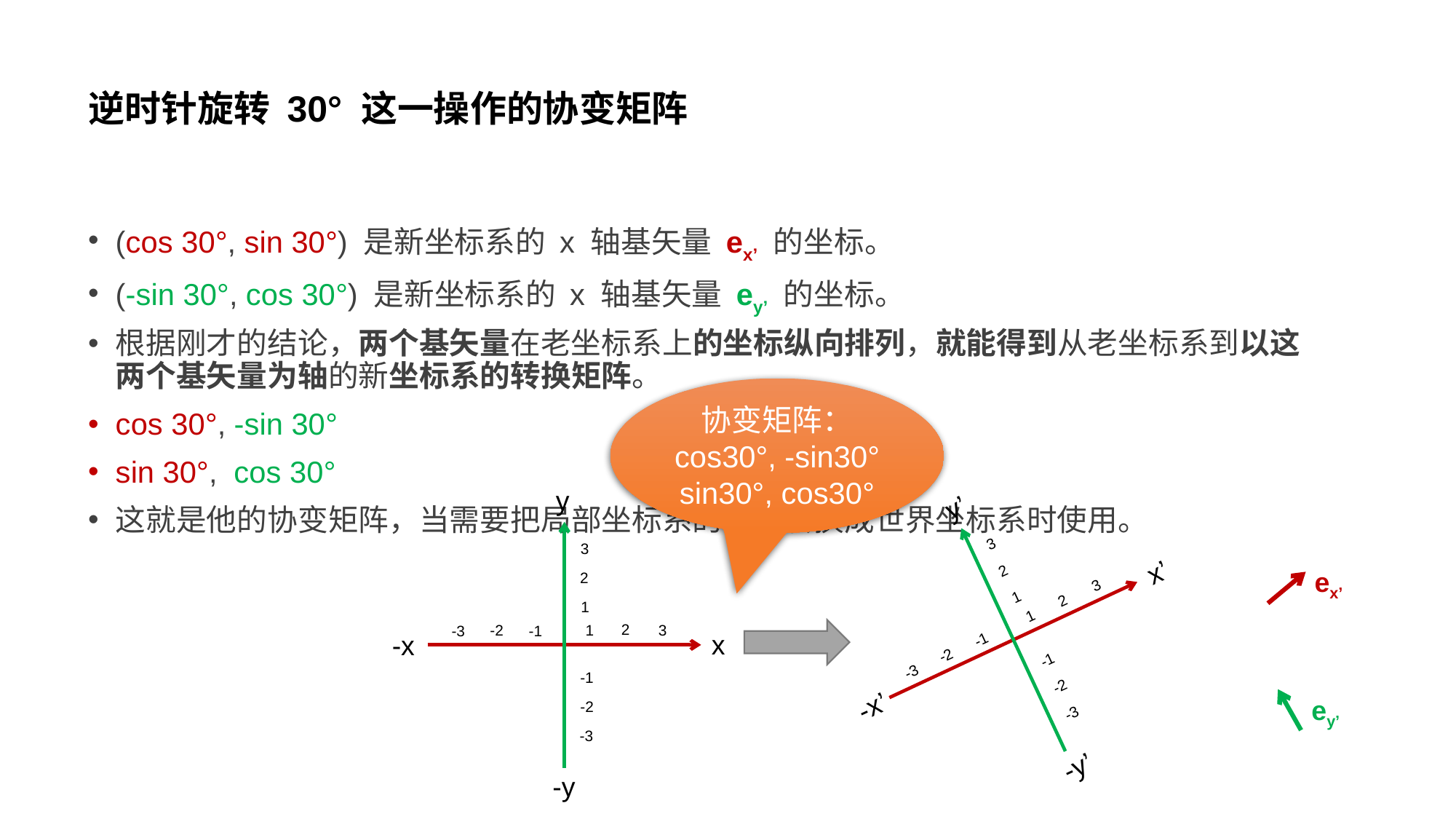

# 逆时针旋转 30° 这一操作的协变矩阵
(cos 30°, sin 30°) 是新坐标系的 x 轴基矢量 ex’ 的坐标。
(-sin 30°, cos 30°) 是新坐标系的 x 轴基矢量 ey’ 的坐标。
根据刚才的结论，两个基矢量在老坐标系上的坐标纵向排列，就能得到从老坐标系到以这两个基矢量为轴的新坐标系的转换矩阵。
cos 30°, -sin 30°
sin 30°,  cos 30°
这就是他的协变矩阵，当需要把局部坐标系的坐标转换成世界坐标系时使用。
协变矩阵：
cos30°, -sin30°
sin30°, cos30°
y’
3
2
1
-1
-2
-3
-y’
2
-2
1
3
-3
-1
x’
-x’
y
3
2
1
-1
-2
-3
-y
2
-2
1
3
-3
-1
x
-x
ex’

ey’